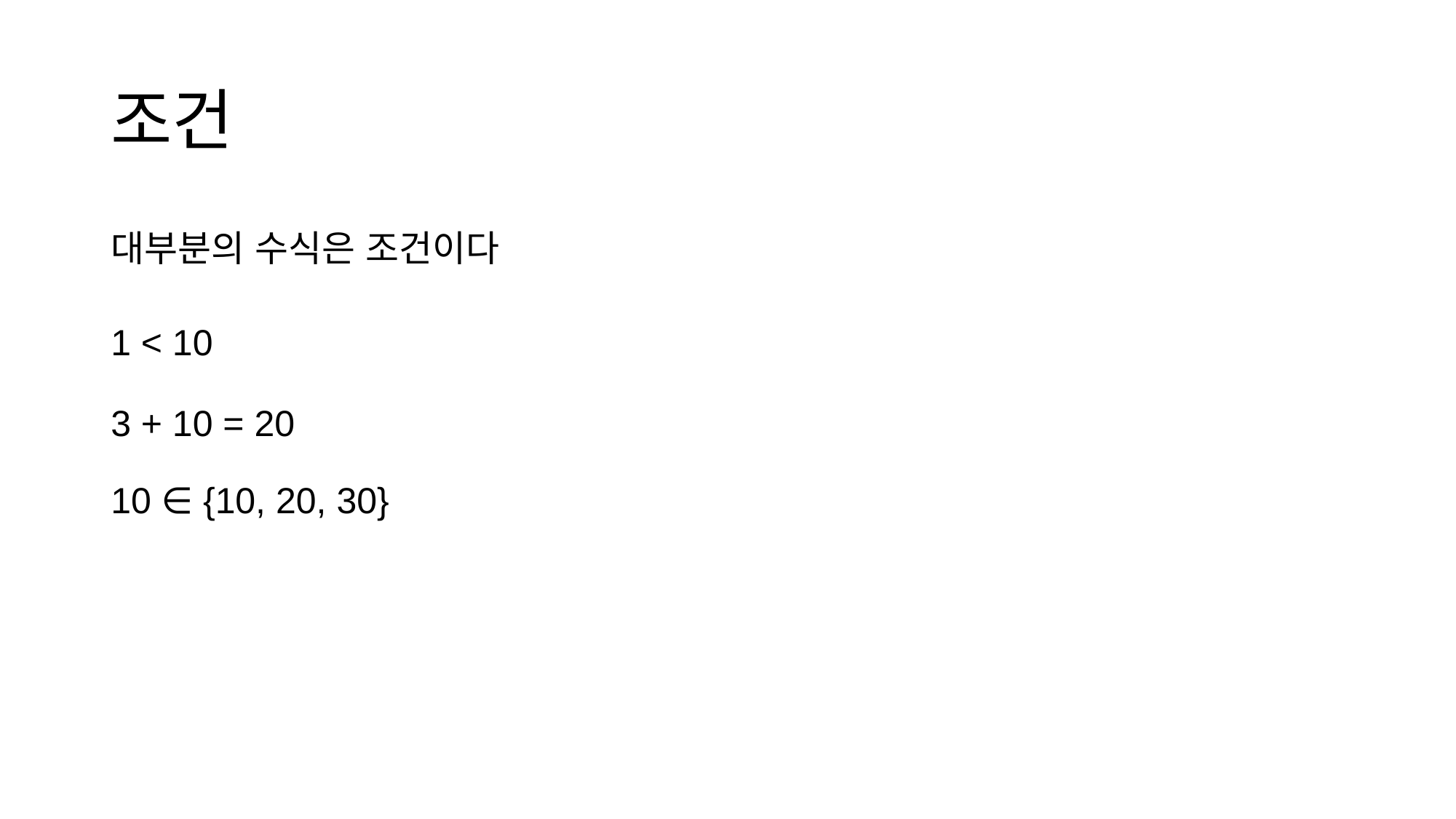

# 조건
대부분의 수식은 조건이다
1 < 10
3 + 10 = 20
10 ∈ {10, 20, 30}